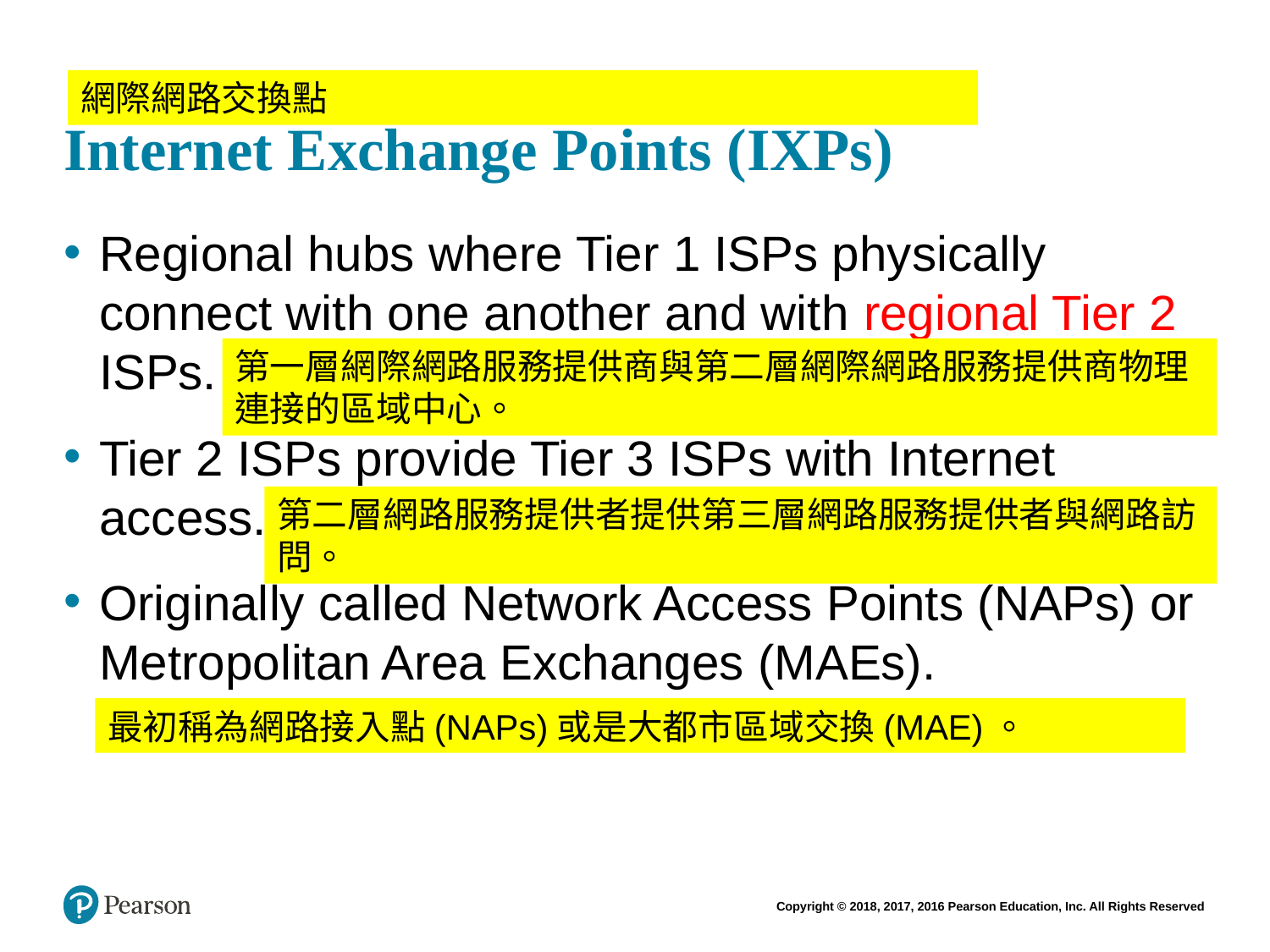

# Internet Exchange Points (IXPs)
網際網路交換點
Regional hubs where Tier 1 ISPs physically connect with one another and with regional Tier 2 ISPs.
Tier 2 ISPs provide Tier 3 ISPs with Internet access.
Originally called Network Access Points (NAPs) or Metropolitan Area Exchanges (MAEs).
第一層網際網路服務提供商與第二層網際網路服務提供商物理連接的區域中心。
第二層網路服務提供者提供第三層網路服務提供者與網路訪問。
最初稱為網路接入點(NAPs)或是大都市區域交換(MAE)。